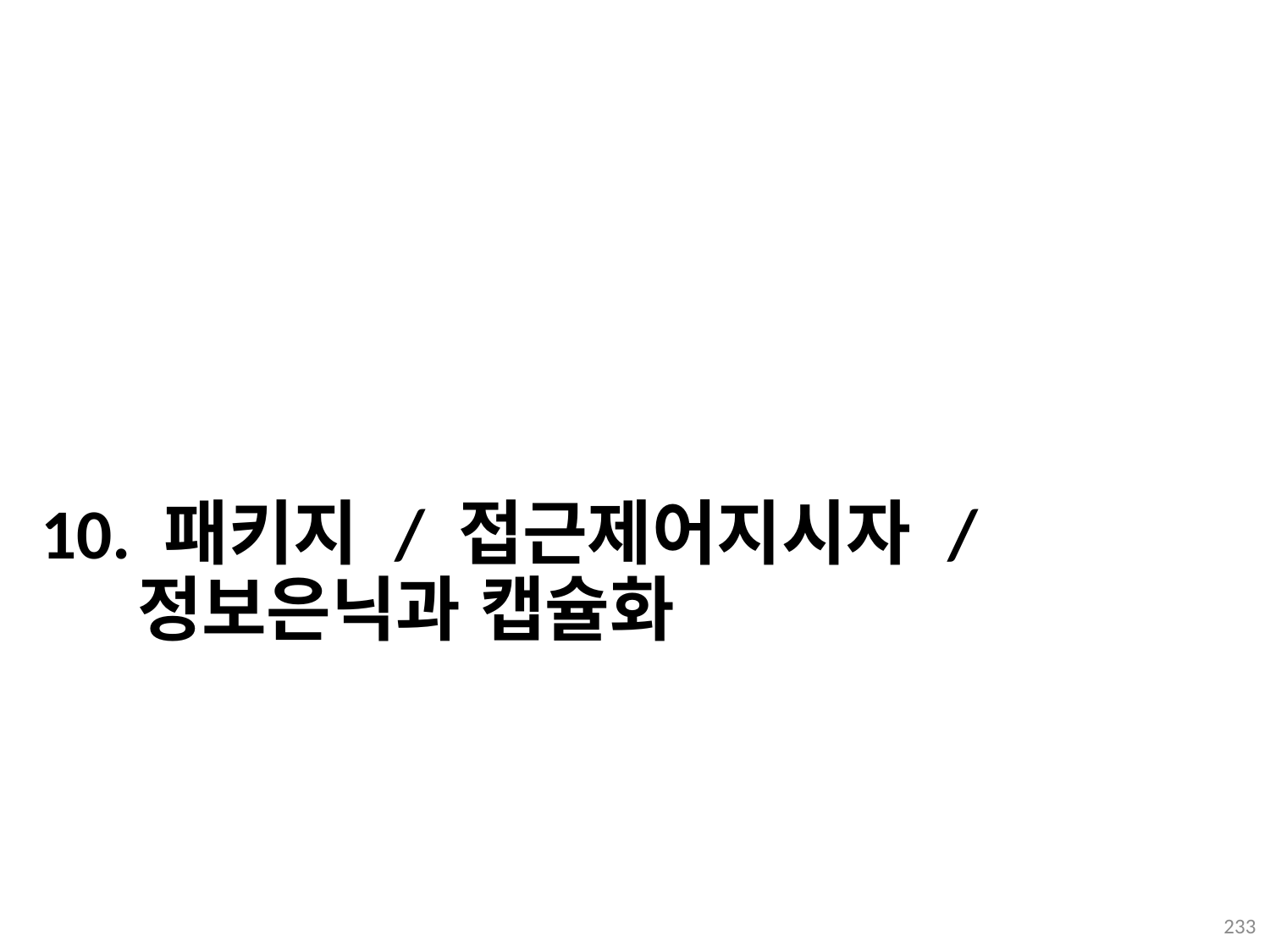

# 10. 패키지 / 접근제어지시자 / 정보은닉과 캡슐화
233